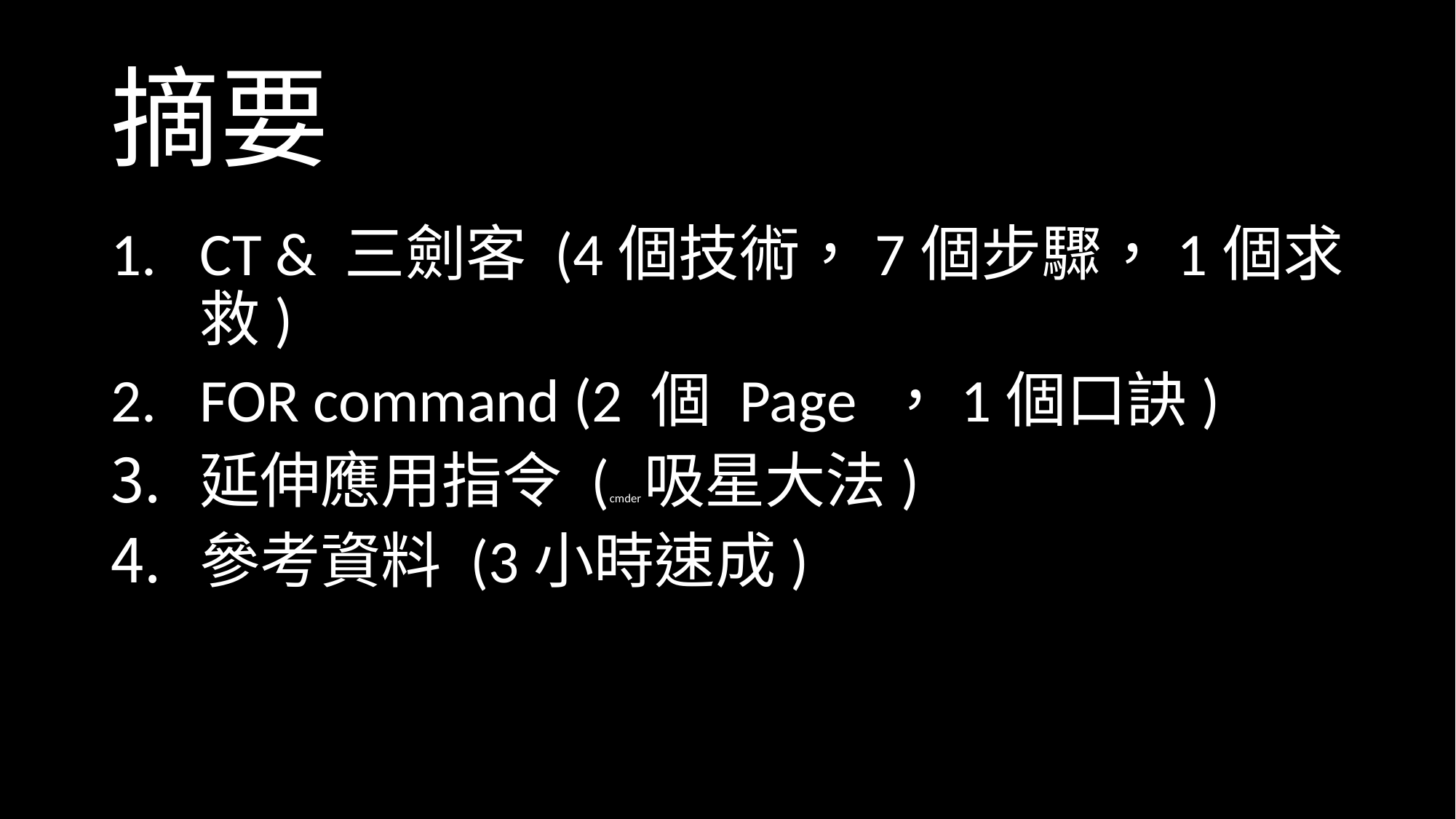

# 摘要
CT & 三劍客 (4個技術，7個步驟，1個求救)
FOR command (2 個 Page ，1個口訣)
延伸應用指令 (cmder吸星大法)
參考資料 (3小時速成)